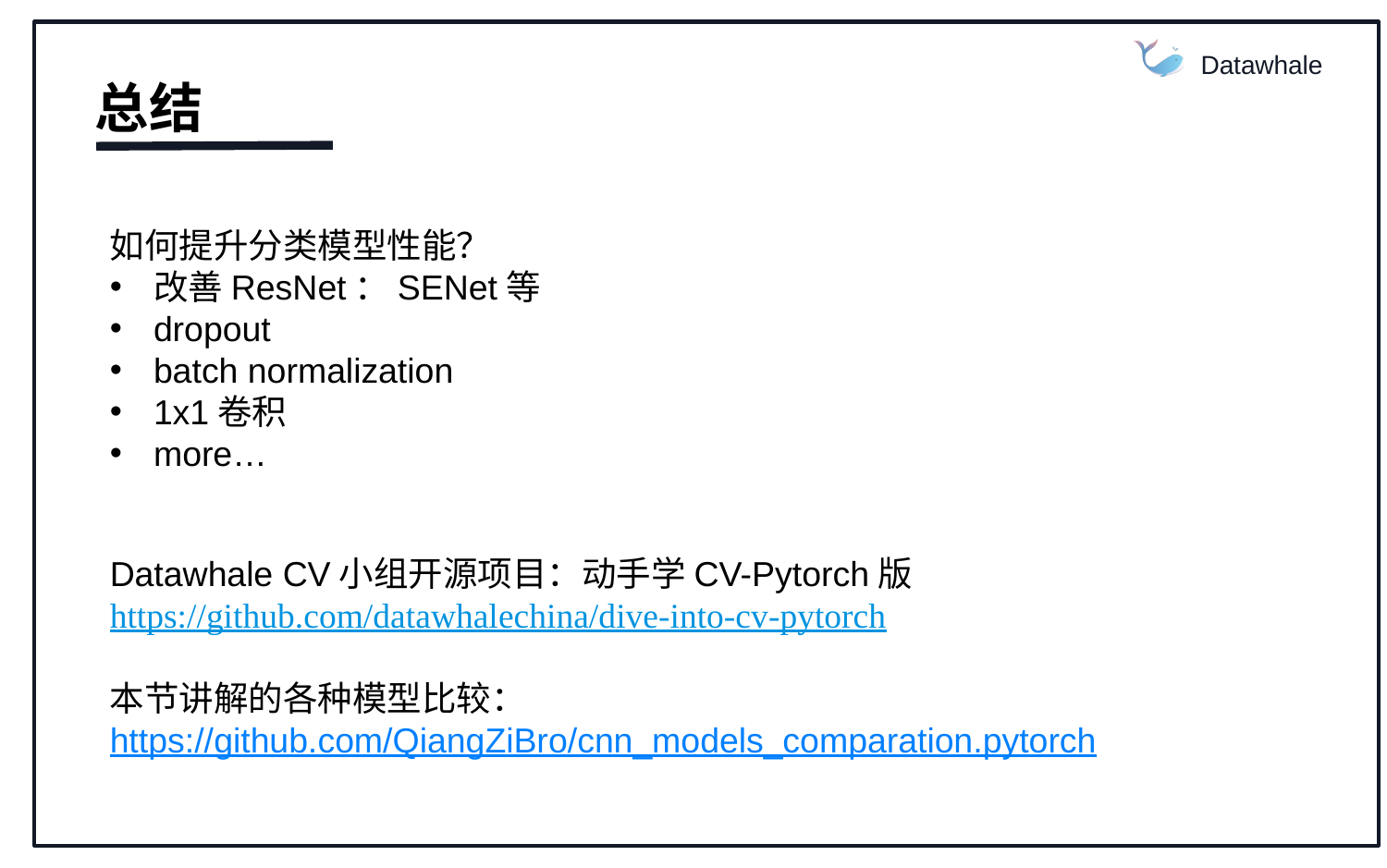

Datawhale
总结
如何提升分类模型性能？
改善ResNet：SENet等
dropout
batch normalization
1x1卷积
more…
Datawhale CV小组开源项目：动手学CV-Pytorch版
https://github.com/datawhalechina/dive-into-cv-pytorch

本节讲解的各种模型比较：
https://github.com/QiangZiBro/cnn_models_comparation.pytorch